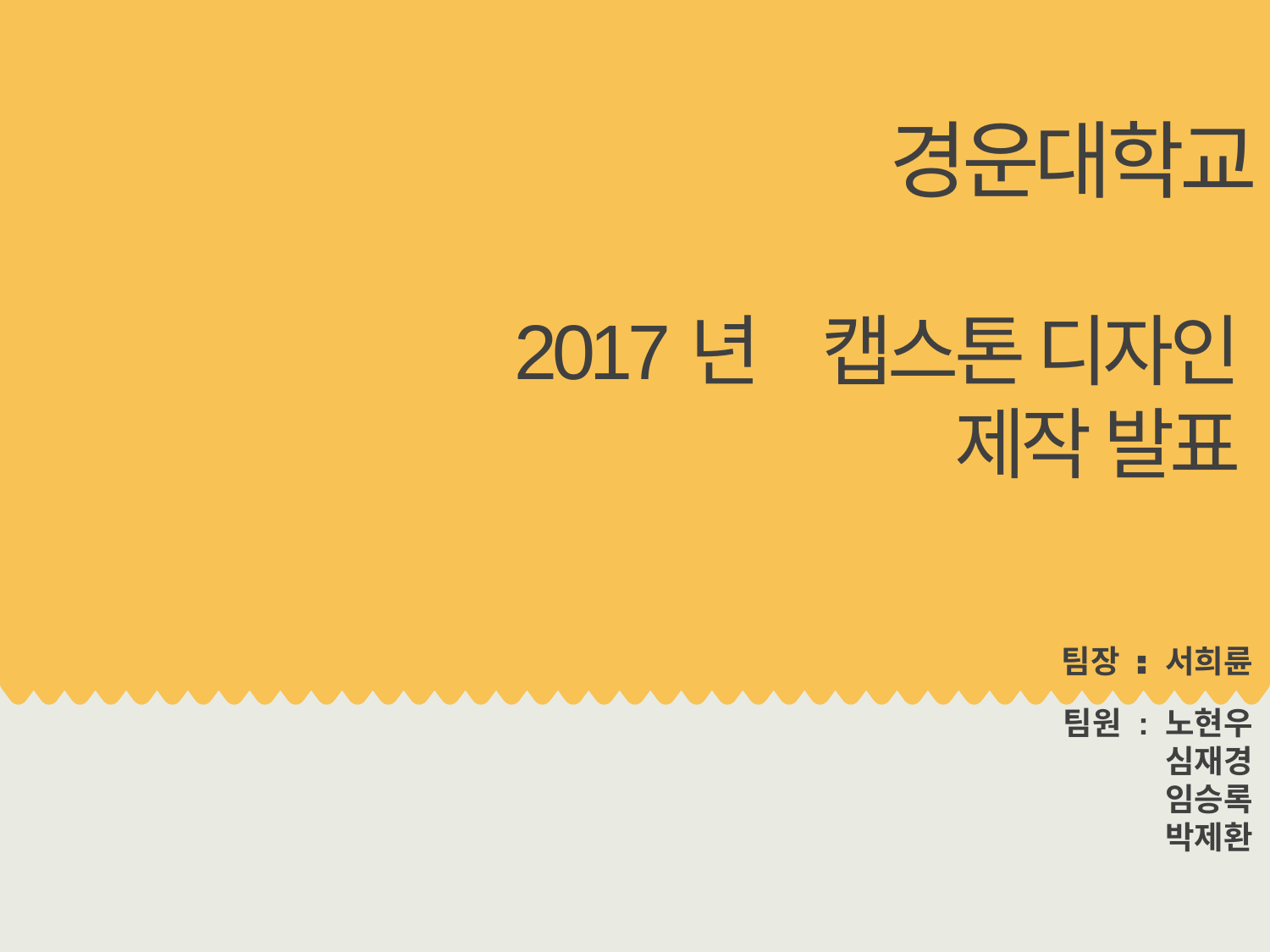

경운대학교
2017년    캡스톤 디자인
제작 발표
팀장 : 서희륜
팀원 : 노현우
심재경
임승록
박제환